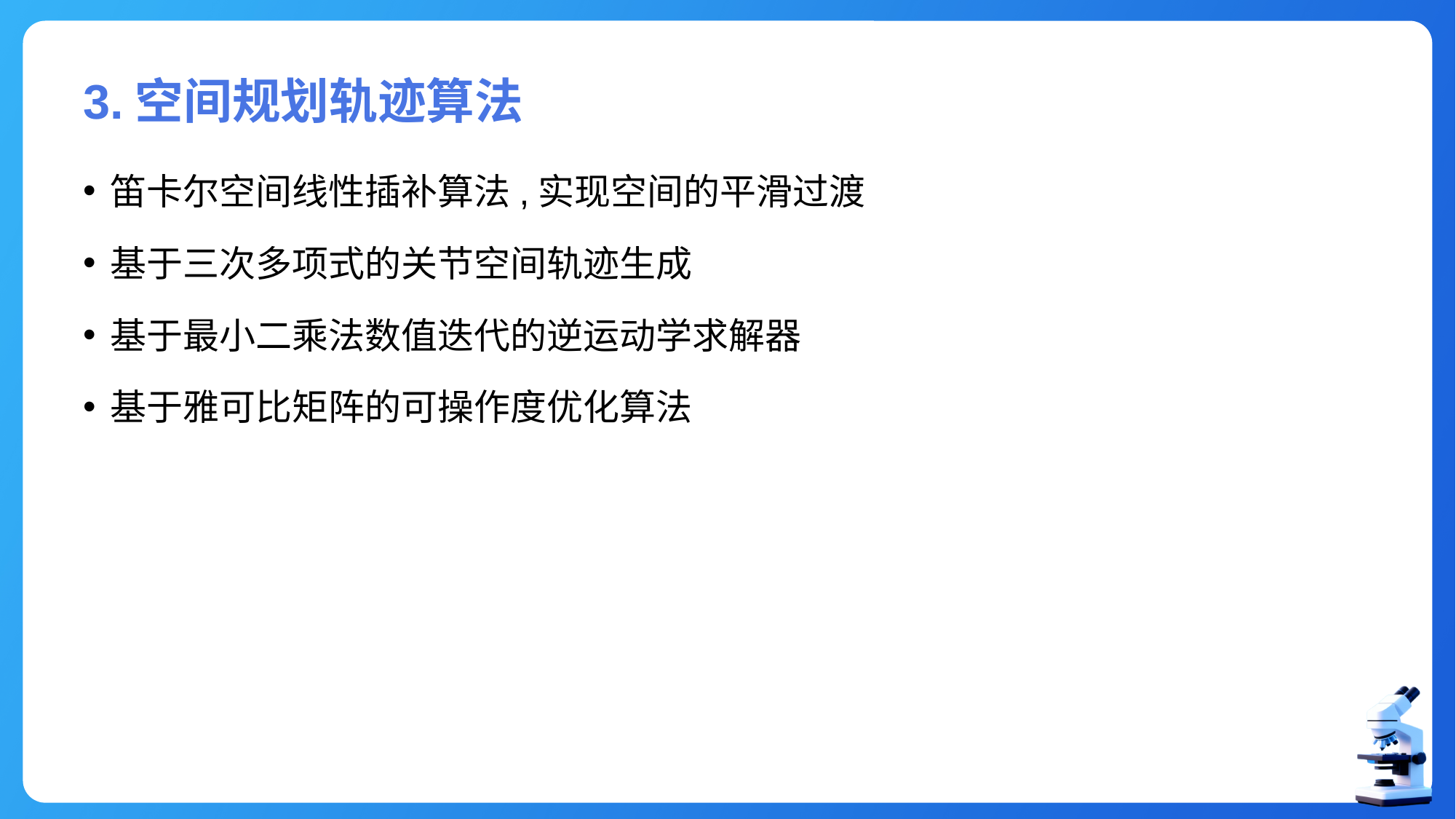

# 3.空间规划轨迹算法
笛卡尔空间线性插补算法,实现空间的平滑过渡
基于三次多项式的关节空间轨迹生成
基于最小二乘法数值迭代的逆运动学求解器
基于雅可比矩阵的可操作度优化算法